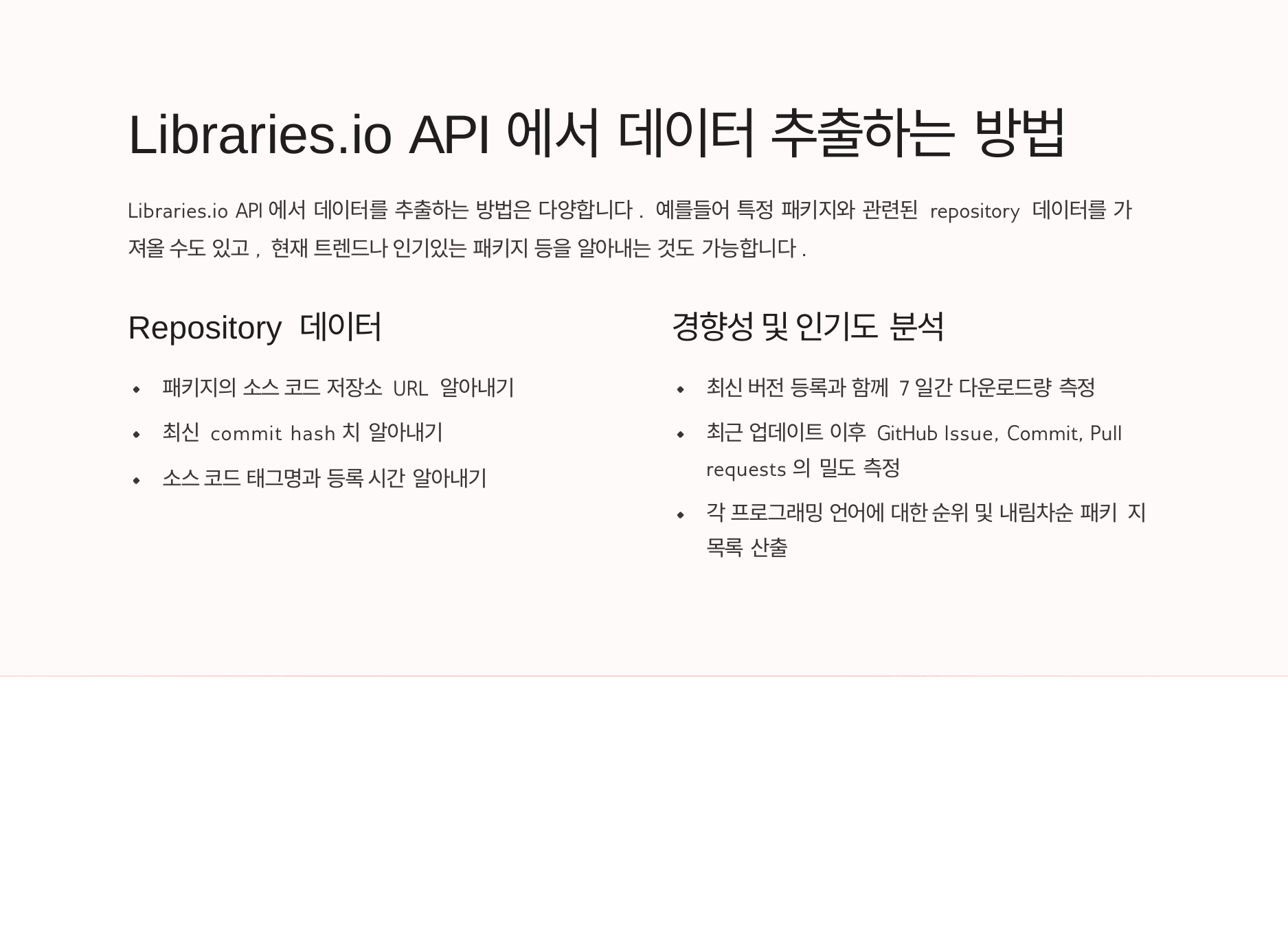

# Libraries.io API에서 데이터 추출하는 방법
Libraries.io API에서 데이터를 추출하는 방법은 다양합니다. 예를들어 특정 패키지와 관련된 repository 데이터를 가  져올 수도 있고, 현재 트렌드나 인기있는 패키지 등을 알아내는 것도 가능합니다.
Repository 데이터
패키지의 소스 코드 저장소 URL 알아내기  최신 commit hash치 알아내기
소스 코드 태그명과 등록 시간 알아내기
경향성 및 인기도 분석
최신 버전 등록과 함께 7일간 다운로드량 측정
최근 업데이트 이후 GitHub Issue, Commit, Pull  requests의 밀도 측정
각 프로그래밍 언어에 대한 순위 및 내림차순 패키  지 목록 산출